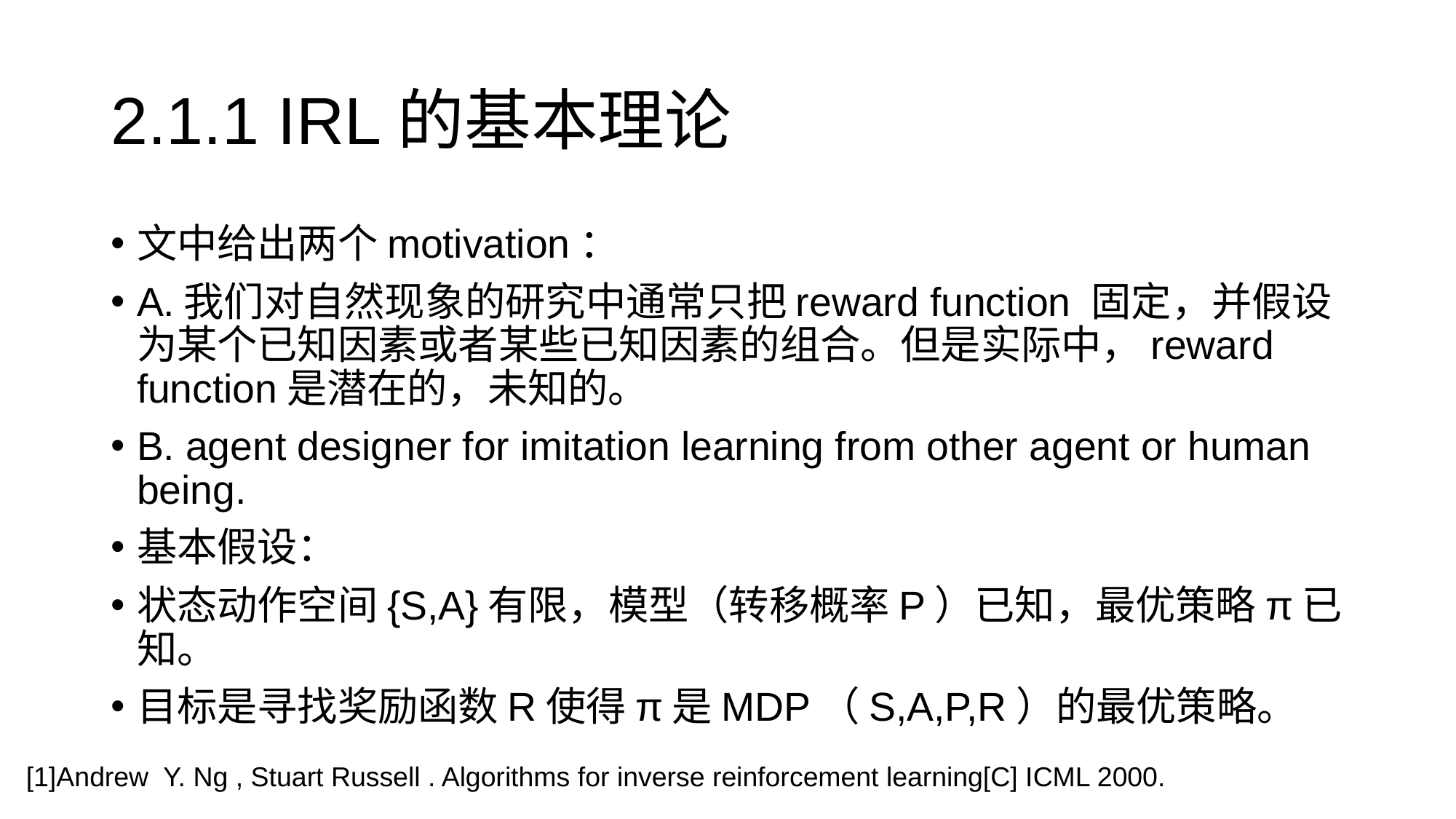

# 2.1.1 IRL的基本理论
文中给出两个motivation：
A.我们对自然现象的研究中通常只把reward function 固定，并假设为某个已知因素或者某些已知因素的组合。但是实际中，reward function是潜在的，未知的。
B. agent designer for imitation learning from other agent or human being.
基本假设：
状态动作空间{S,A}有限，模型（转移概率P）已知，最优策略π已知。
目标是寻找奖励函数R使得π是MDP（S,A,P,R）的最优策略。
[1]Andrew  Y. Ng , Stuart Russell . Algorithms for inverse reinforcement learning[C] ICML 2000.